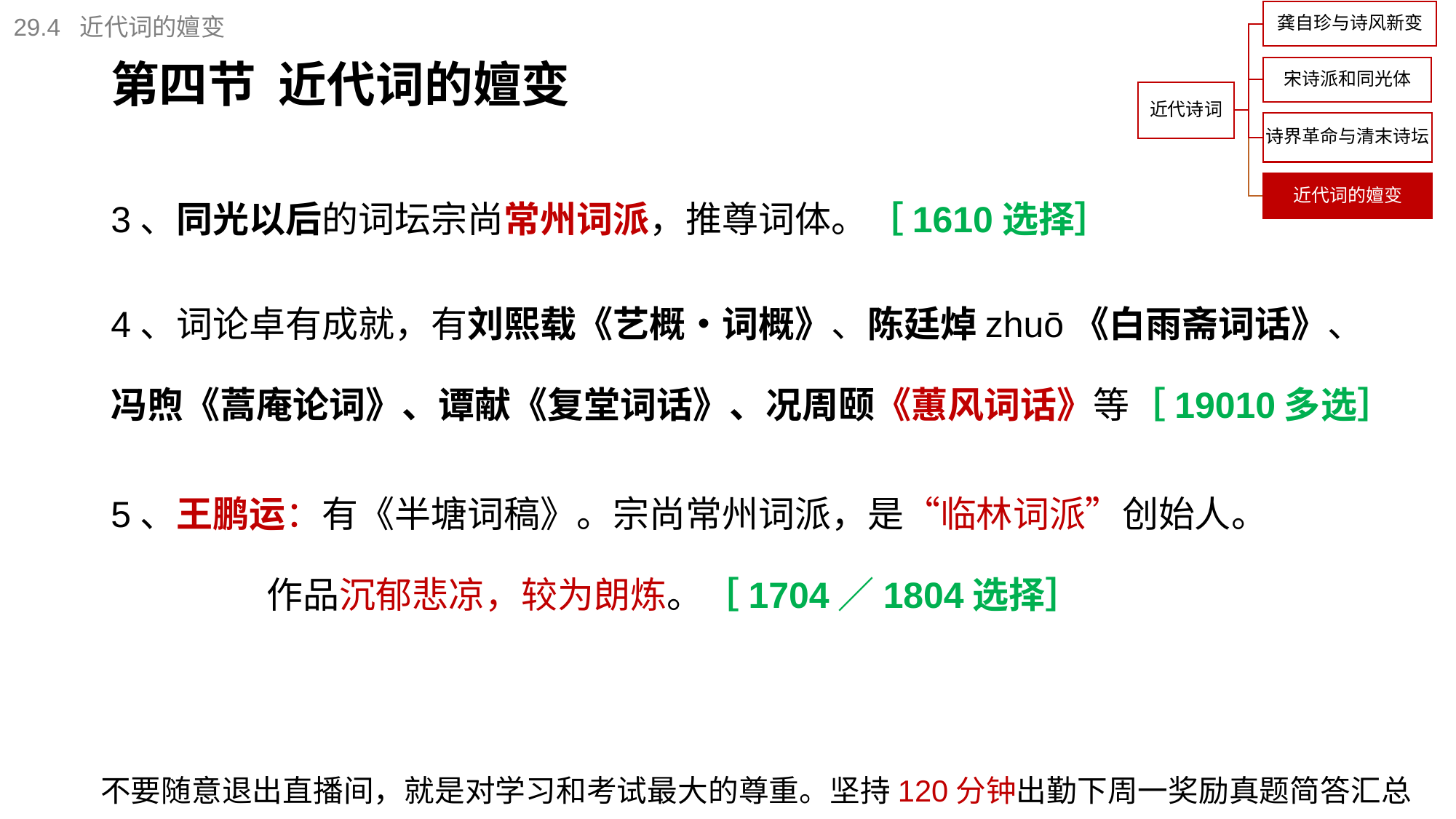

近代诗词
龚自珍与诗风新变
宋诗派和同光体
诗界革命与清末诗坛
近代词的嬗变
29.4  近代词的嬗变
# 第四节  近代词的嬗变

3、同光以后的词坛宗尚常州词派，推尊词体。［1610选择］

4、词论卓有成就，有刘熙载《艺概•词概》、陈廷焯zhuō《白雨斋词话》、
冯煦《蒿庵论词》、谭献《复堂词话》、况周颐《蕙风词话》等［19010多选］

5、王鹏运：有《半塘词稿》。宗尚常州词派，是“临林词派”创始人。
                  作品沉郁悲凉，较为朗炼。［1704／1804选择］